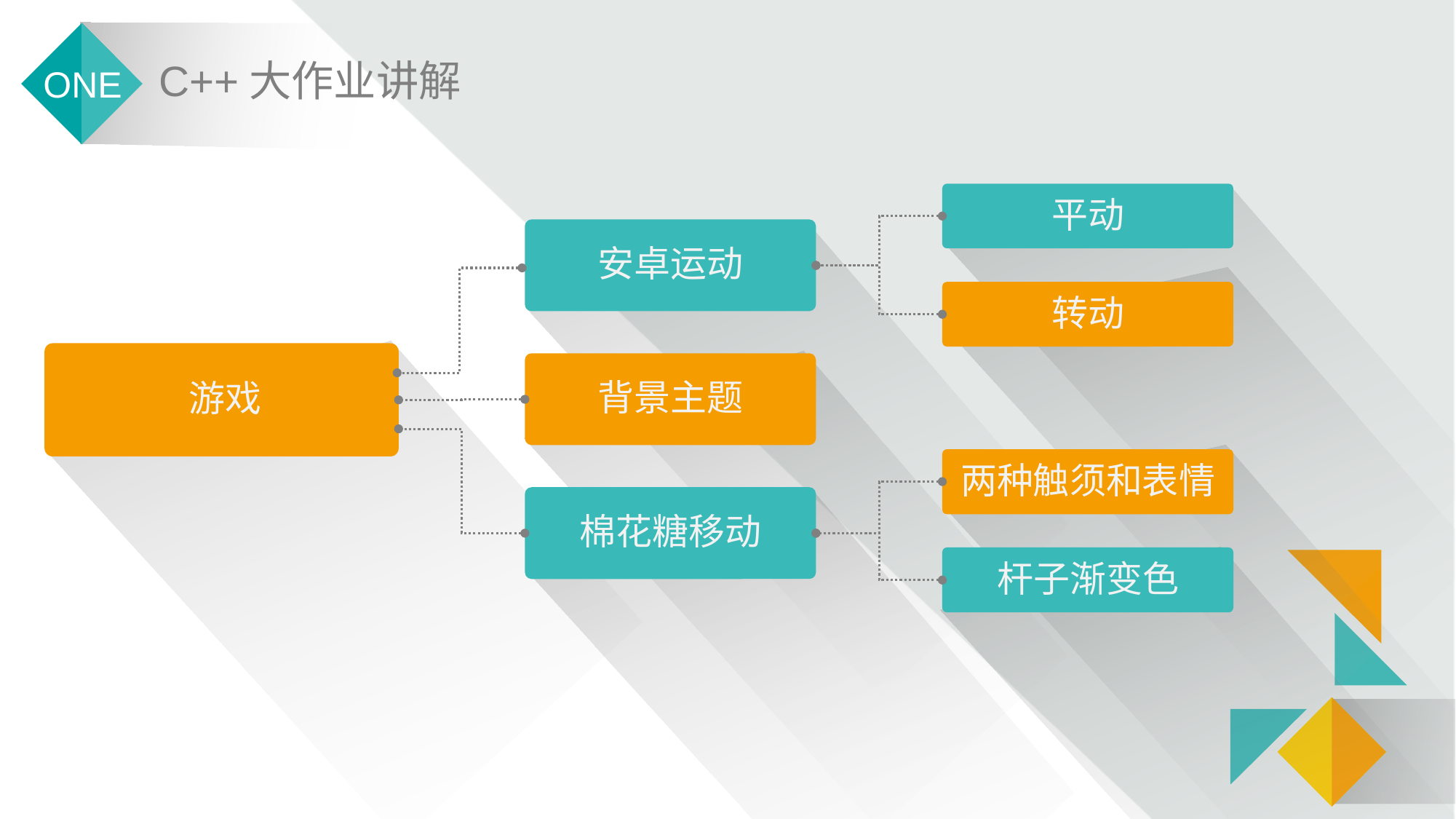

平动

安卓运动

转动

游戏

背景主题

两种触须和表情

棉花糖移动

杆子渐变色